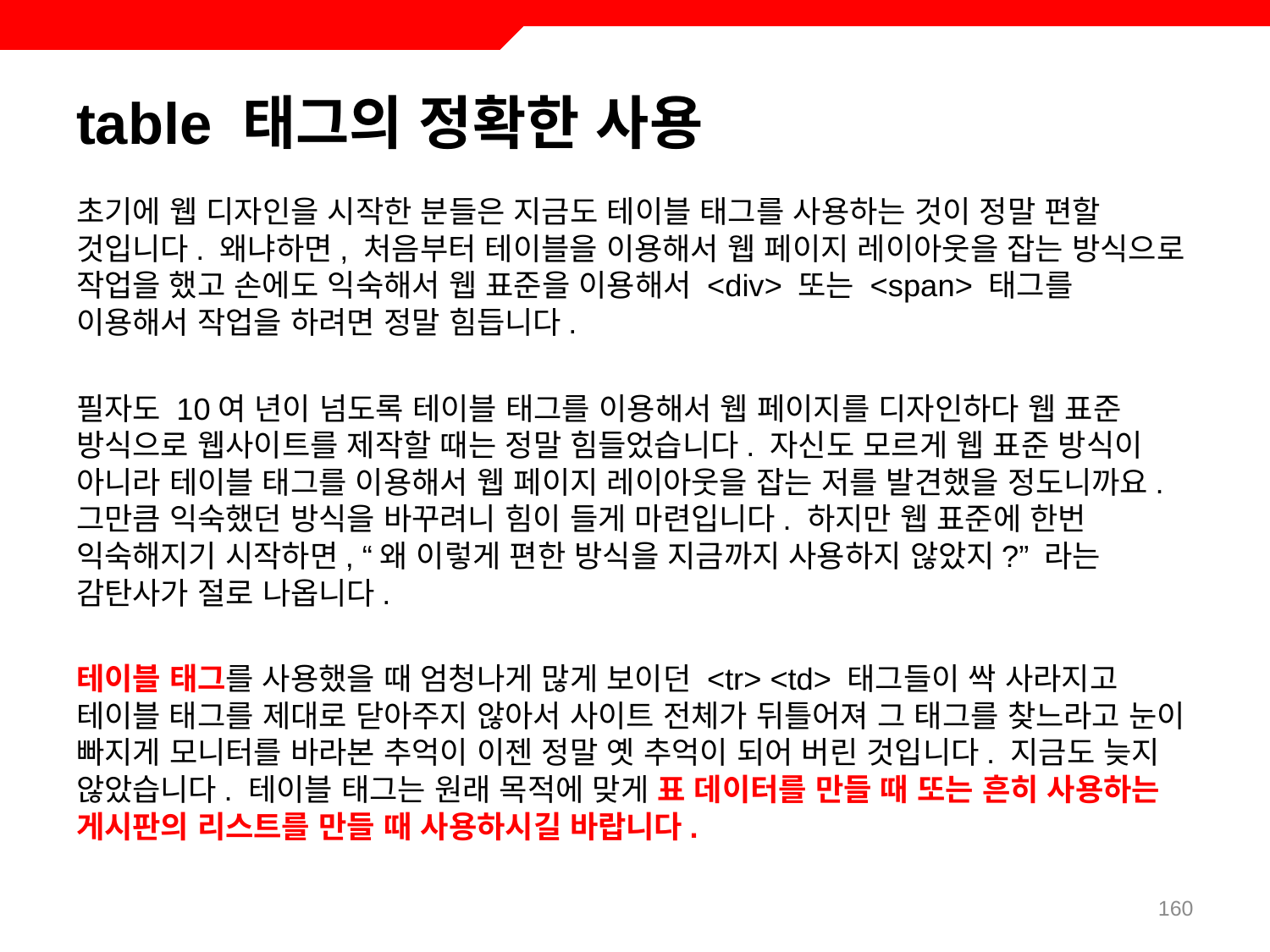

# table 태그의 정확한 사용
초기에 웹 디자인을 시작한 분들은 지금도 테이블 태그를 사용하는 것이 정말 편할 것입니다. 왜냐하면, 처음부터 테이블을 이용해서 웹 페이지 레이아웃을 잡는 방식으로 작업을 했고 손에도 익숙해서 웹 표준을 이용해서 <div> 또는 <span> 태그를 이용해서 작업을 하려면 정말 힘듭니다.

필자도 10여 년이 넘도록 테이블 태그를 이용해서 웹 페이지를 디자인하다 웹 표준 방식으로 웹사이트를 제작할 때는 정말 힘들었습니다. 자신도 모르게 웹 표준 방식이 아니라 테이블 태그를 이용해서 웹 페이지 레이아웃을 잡는 저를 발견했을 정도니까요. 그만큼 익숙했던 방식을 바꾸려니 힘이 들게 마련입니다. 하지만 웹 표준에 한번 익숙해지기 시작하면, “왜 이렇게 편한 방식을 지금까지 사용하지 않았지?” 라는 감탄사가 절로 나옵니다.

테이블 태그를 사용했을 때 엄청나게 많게 보이던 <tr> <td> 태그들이 싹 사라지고 테이블 태그를 제대로 닫아주지 않아서 사이트 전체가 뒤틀어져 그 태그를 찾느라고 눈이 빠지게 모니터를 바라본 추억이 이젠 정말 옛 추억이 되어 버린 것입니다. 지금도 늦지 않았습니다. 테이블 태그는 원래 목적에 맞게 표 데이터를 만들 때 또는 흔히 사용하는 게시판의 리스트를 만들 때 사용하시길 바랍니다.
160